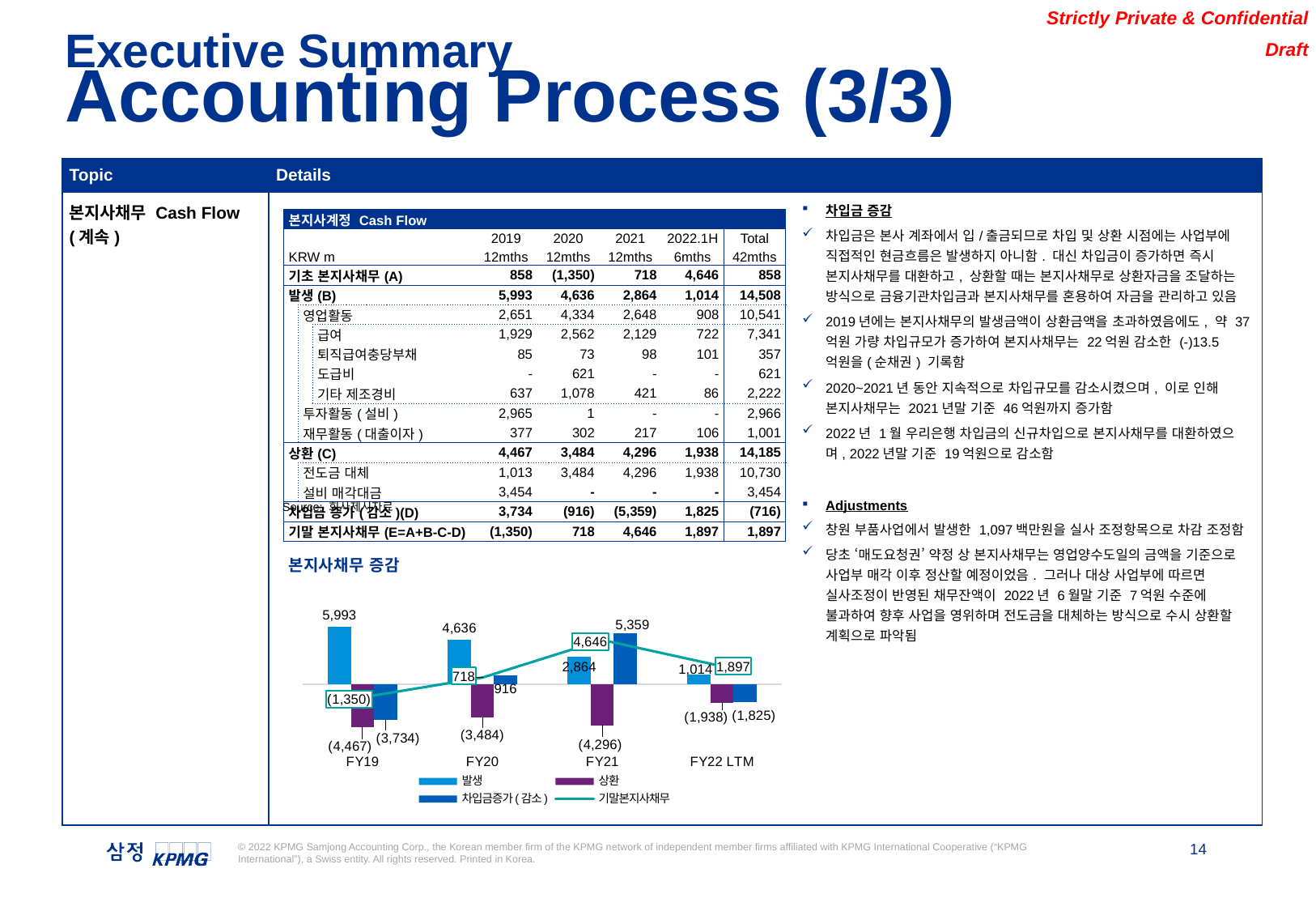

Executive Summary
Accounting Process (3/3)
| Topic | Details |
| --- | --- |
| 본지사채무 Cash Flow (계속) | 차입금 증감 차입금은 본사 계좌에서 입/출금되므로 차입 및 상환 시점에는 사업부에 직접적인 현금흐름은 발생하지 아니함. 대신 차입금이 증가하면 즉시 본지사채무를 대환하고, 상환할 때는 본지사채무로 상환자금을 조달하는 방식으로 금융기관차입금과 본지사채무를 혼용하여 자금을 관리하고 있음 2019년에는 본지사채무의 발생금액이 상환금액을 초과하였음에도, 약 37억원 가량 차입규모가 증가하여 본지사채무는 22억원 감소한 (-)13.5억원을(순채권) 기록함 2020~2021년 동안 지속적으로 차입규모를 감소시켰으며, 이로 인해 본지사채무는 2021년말 기준 46억원까지 증가함 2022년 1월 우리은행 차입금의 신규차입으로 본지사채무를 대환하였으며, 2022년말 기준 19억원으로 감소함 Adjustments 창원 부품사업에서 발생한 1,097백만원을 실사 조정항목으로 차감 조정함 당초 ‘매도요청권’ 약정 상 본지사채무는 영업양수도일의 금액을 기준으로 사업부 매각 이후 정산할 예정이었음. 그러나 대상 사업부에 따르면 실사조정이 반영된 채무잔액이 2022년 6월말 기준 7억원 수준에 불과하여 향후 사업을 영위하며 전도금을 대체하는 방식으로 수시 상환할 계획으로 파악됨 |
| 본지사계정 Cash Flow |  |  |  |  |  |  |  |
| --- | --- | --- | --- | --- | --- | --- | --- |
|  |  |  | 2019 | 2020 | 2021 | 2022.1H | Total |
| KRW m |  |  | 12mths | 12mths | 12mths | 6mths | 42mths |
| 기초 본지사채무(A) |  |  | 858 | (1,350) | 718 | 4,646 | 858 |
| 발생(B) |  |  | 5,993 | 4,636 | 2,864 | 1,014 | 14,508 |
|  | 영업활동 |  | 2,651 | 4,334 | 2,648 | 908 | 10,541 |
|  |  | 급여 | 1,929 | 2,562 | 2,129 | 722 | 7,341 |
|  |  | 퇴직급여충당부채 | 85 | 73 | 98 | 101 | 357 |
|  |  | 도급비 | - | 621 | - | - | 621 |
|  |  | 기타 제조경비 | 637 | 1,078 | 421 | 86 | 2,222 |
|  | 투자활동(설비) |  | 2,965 | 1 | - | - | 2,966 |
|  | 재무활동(대출이자) |  | 377 | 302 | 217 | 106 | 1,001 |
| 상환(C) |  |  | 4,467 | 3,484 | 4,296 | 1,938 | 14,185 |
|  | 전도금 대체 |  | 1,013 | 3,484 | 4,296 | 1,938 | 10,730 |
|  | 설비 매각대금 |  | 3,454 | - | - | - | 3,454 |
| 차입금 증가(감소)(D) |  |  | 3,734 | (916) | (5,359) | 1,825 | (716) |
| 기말 본지사채무(E=A+B-C-D) |  |  | (1,350) | 718 | 4,646 | 1,897 | 1,897 |
Source: 회사제시자료

### Chart: 본지사채무 증감

| Category | 발생 | 상환 | 차입금증가(감소) | 기말본지사채무 |
|---|---|---|---|---|
| FY19 | 5992929396.0 | -4467064589.0 | -3734042556.0 | -1350139137.0 |
| FY20 | 4636469141.780642 | -3484122722.0 | 915957444.0 | 718164726.7806416 |
| FY21 | 2864498897.242311 | -4295599521.0 | 5359308520.0 | 4646372623.022953 |
| FY22 LTM | 1013911449.4280155 | -1937903167.0 | -1825000000.0 | 1897380905.4509678 |